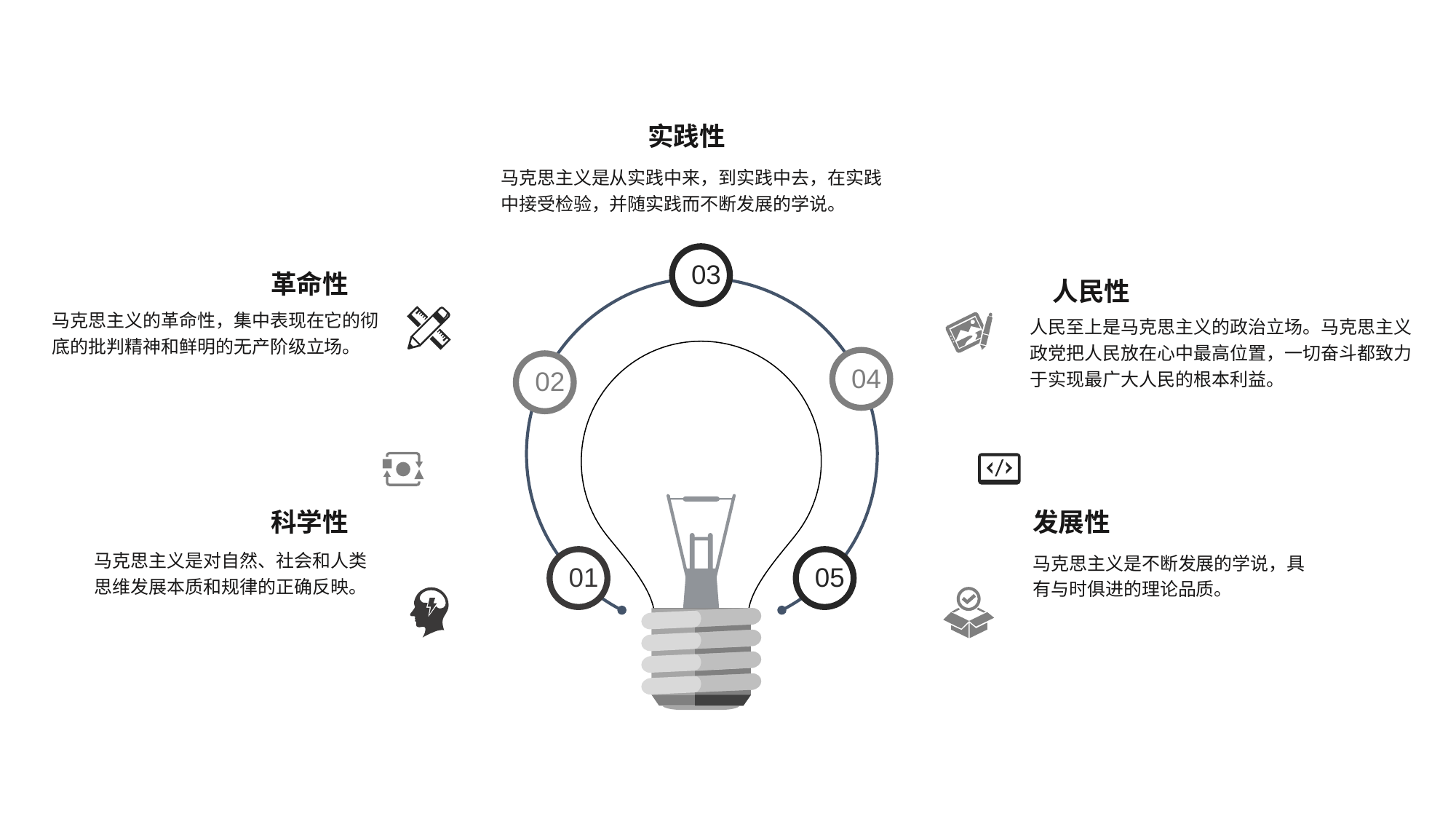

实践性
马克思主义是从实践中来，到实践中去，在实践中接受检验，并随实践而不断发展的学说。
03

04
02
01
05

革命性
人民性
马克思主义的革命性，集中表现在它的彻底的批判精神和鲜明的无产阶级立场。
人民至上是马克思主义的政治立场。马克思主义政党把人民放在心中最高位置，一切奋斗都致力于实现最广大人民的根本利益。
科学性
发展性
马克思主义是对自然、社会和人类思维发展本质和规律的正确反映。
马克思主义是不断发展的学说，具有与时俱进的理论品质。